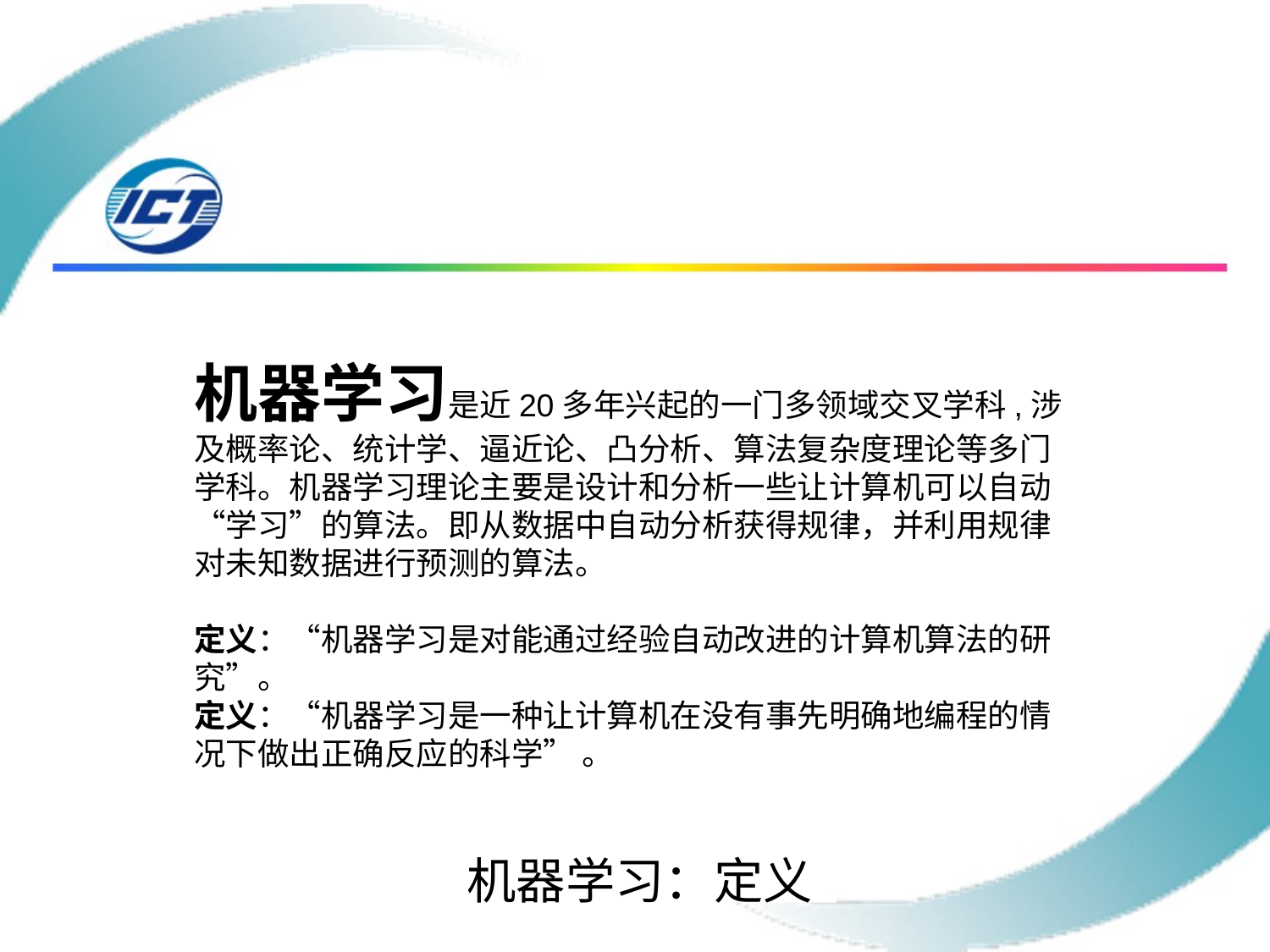

机器学习是近20多年兴起的一门多领域交叉学科,涉及概率论、统计学、逼近论、凸分析、算法复杂度理论等多门学科。机器学习理论主要是设计和分析一些让计算机可以自动“学习”的算法。即从数据中自动分析获得规律，并利用规律对未知数据进行预测的算法。

定义：“机器学习是对能通过经验自动改进的计算机算法的研究”。
定义：“机器学习是一种让计算机在没有事先明确地编程的情况下做出正确反应的科学” 。
机器学习：定义